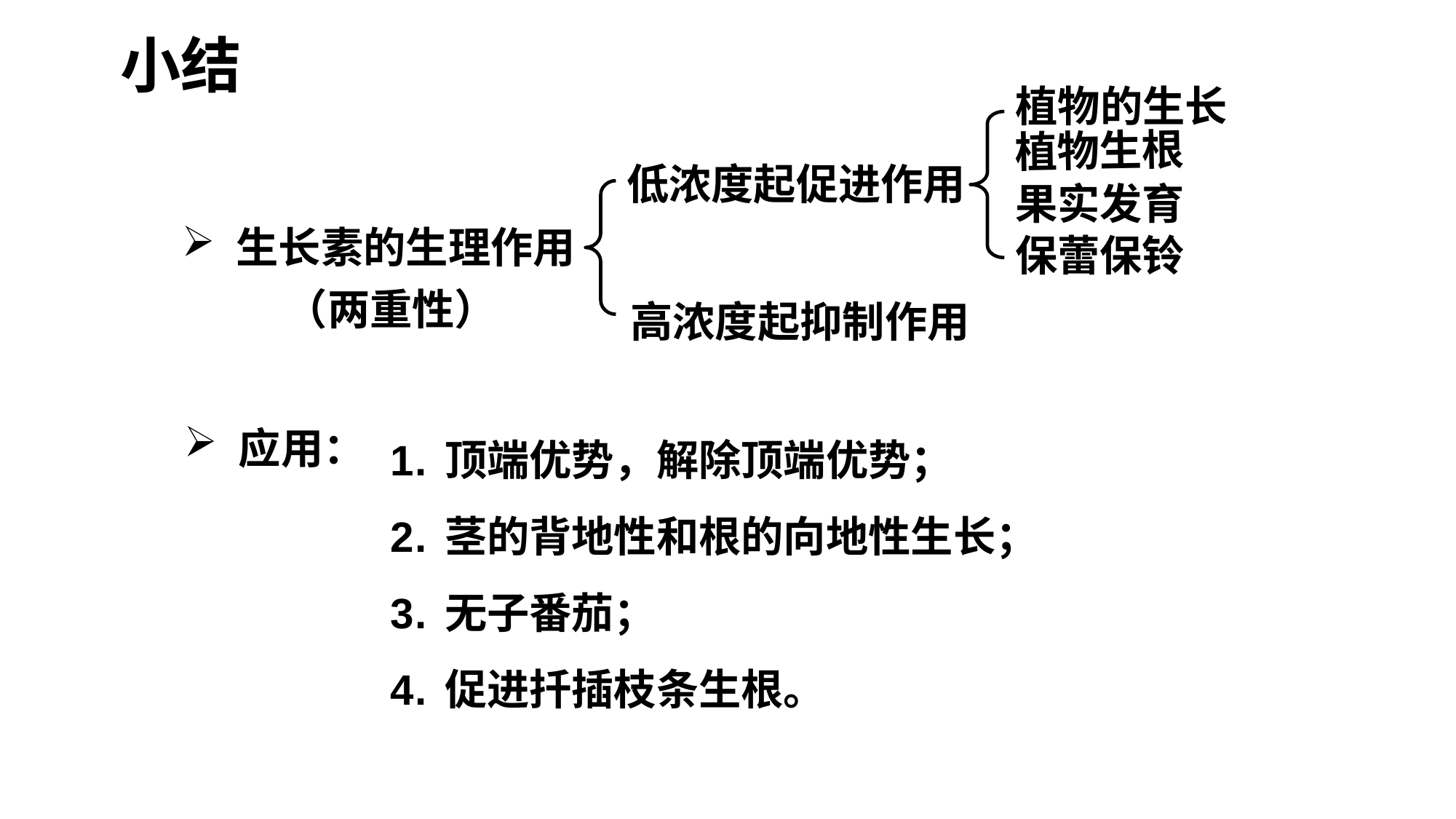

# 小结
植物的生长

植物生根
低浓度起促进作用

果实发育

生长素的生理作用
保蕾保铃
（两重性）
高浓度起抑制作用
顶端优势，解除顶端优势；
茎的背地性和根的向地性生长；
无子番茄；
促进扦插枝条生根。
应用：